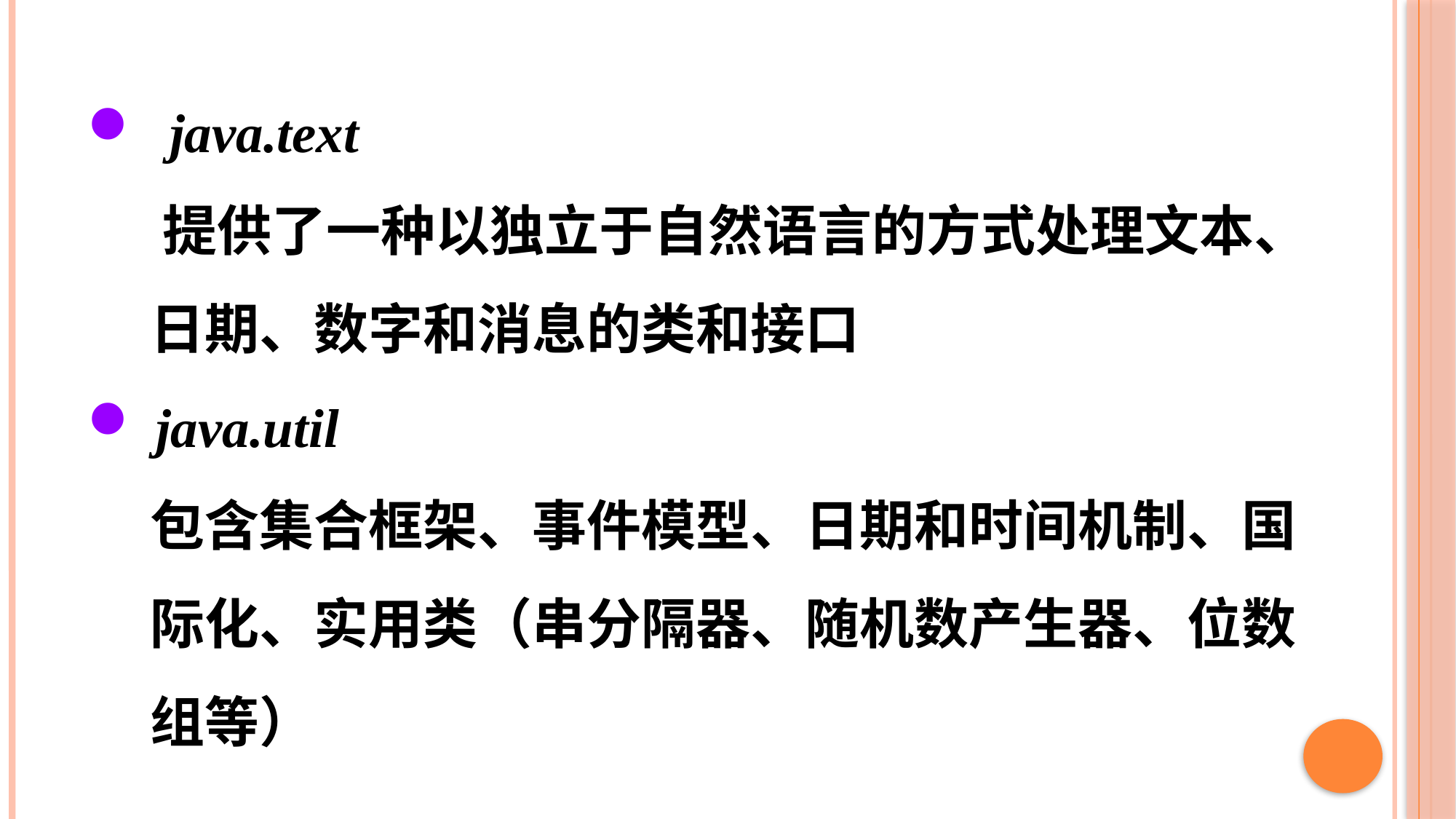

java.text
     提供了一种以独立于自然语言的方式处理文本、
    日期、数字和消息的类和接口
 java.util
    包含集合框架、事件模型、日期和时间机制、国
    际化、实用类（串分隔器、随机数产生器、位数
    组等）

20